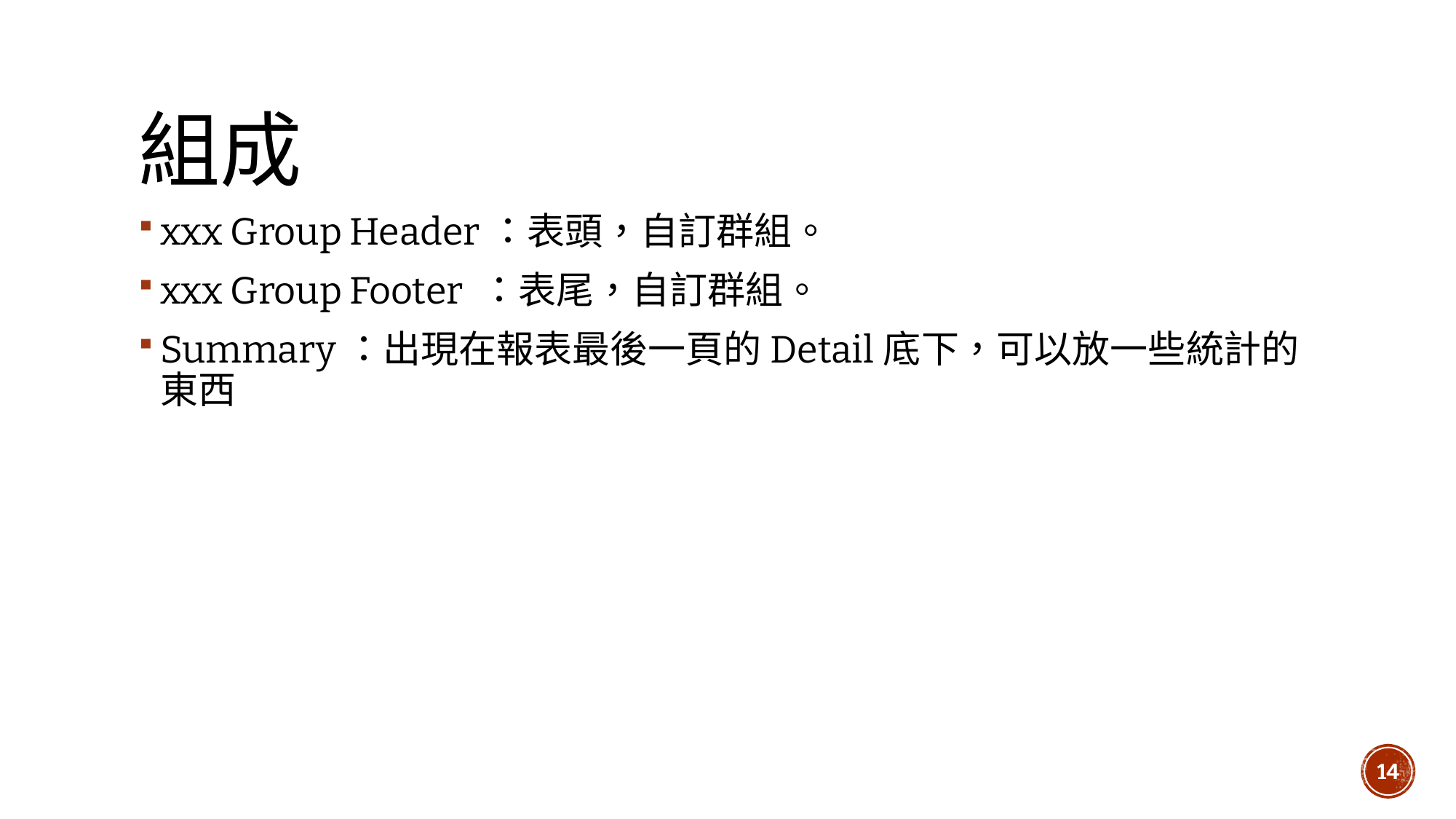

# 組成
xxx Group Header：表頭，自訂群組。
xxx Group Footer ：表尾，自訂群組。
Summary：出現在報表最後一頁的Detail底下，可以放一些統計的東西

14